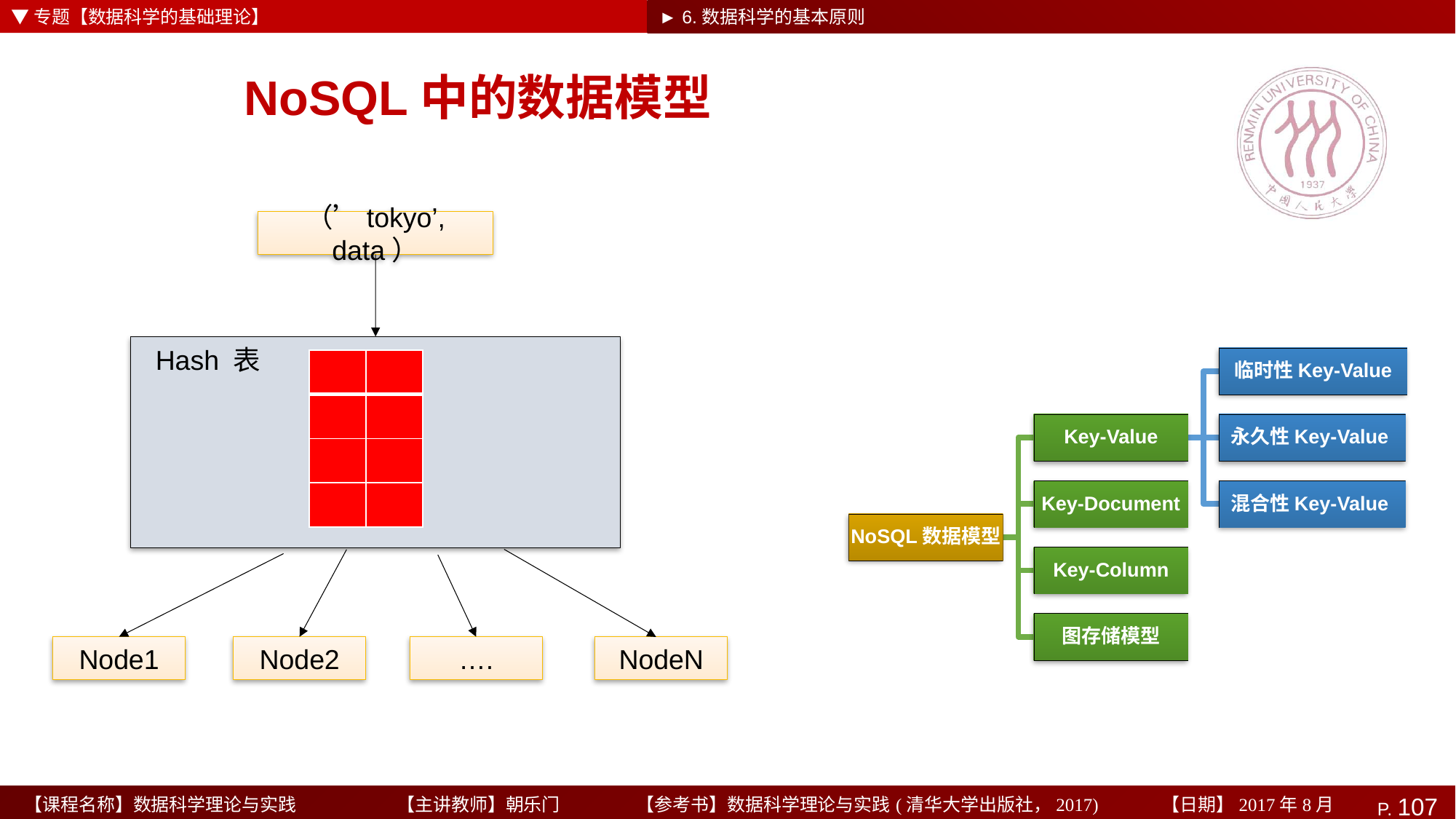

▼专题【数据科学的基础理论】

► 6.数据科学的基本原则

# NoSQL中的数据模型
（’tokyo’, data）
NoSQL数据模型
Key-Value
临时性Key-Value
永久性Key-Value
混合性Key-Value
Key-Document
Key-Column
图存储模型

Hash 表
|  |  |
| --- | --- |
|  |  |
|  |  |
|  |  |
Node1
Node2
….
NodeN